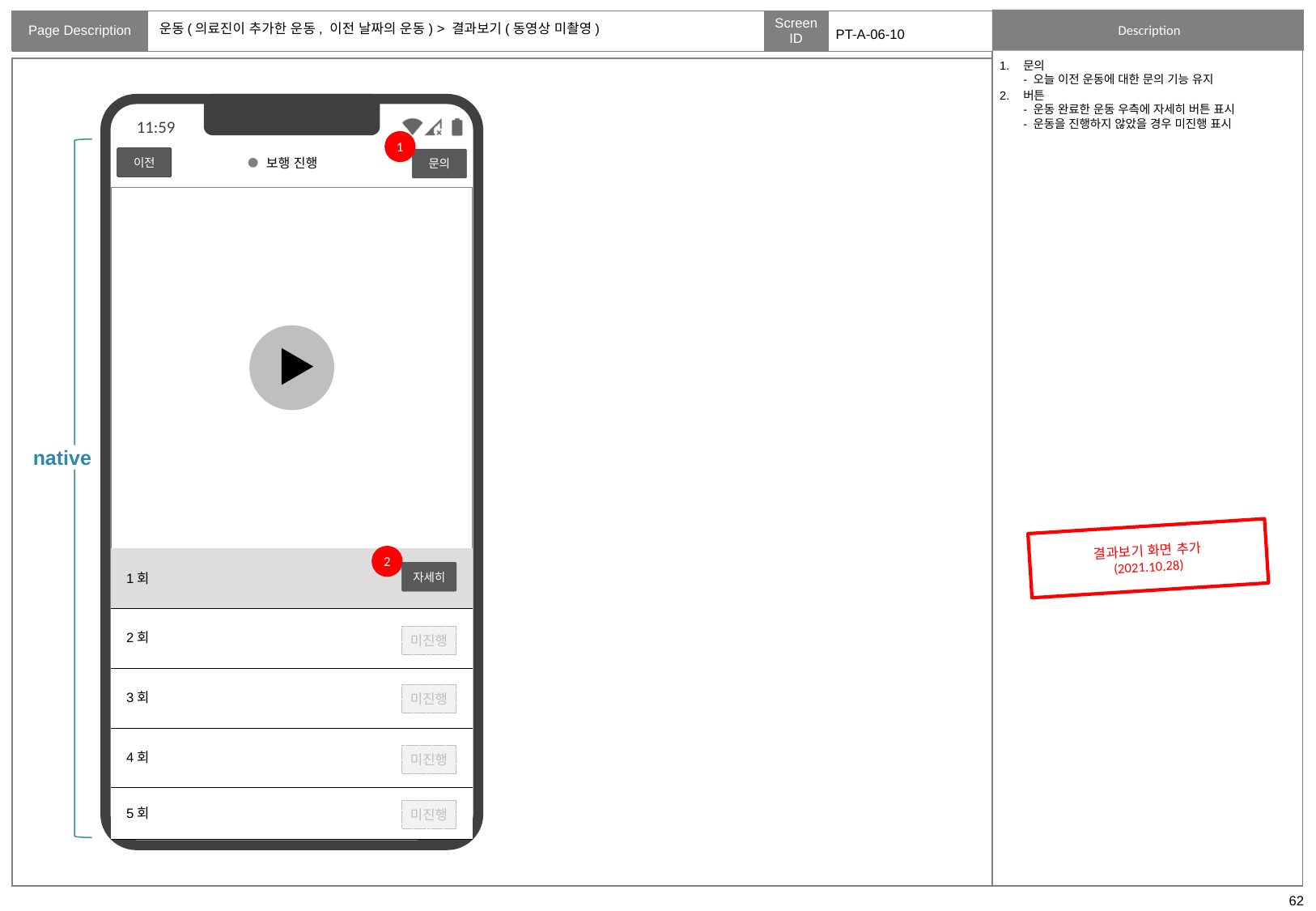

# 운동(의료진이 추가한 운동, 이전 날짜의 운동) > 결과보기(동영상 미촬영)
PT-A-06-10
문의
- 오늘 이전 운동에 대한 문의 기능 유지
버튼
- 운동 완료한 운동 우측에 자세히 버튼 표시
- 운동을 진행하지 않았을 경우 미진행 표시

1

native

이전
보행 진행

문의

결과보기 화면 추가
(2021.10.28)

2
| 1회 |  |
| --- | --- |
| 2회 |  |
| 3회 |  |
| 4회 |  |
| 5회 |  |

자세히

미진행

미진행

미진행

미진행